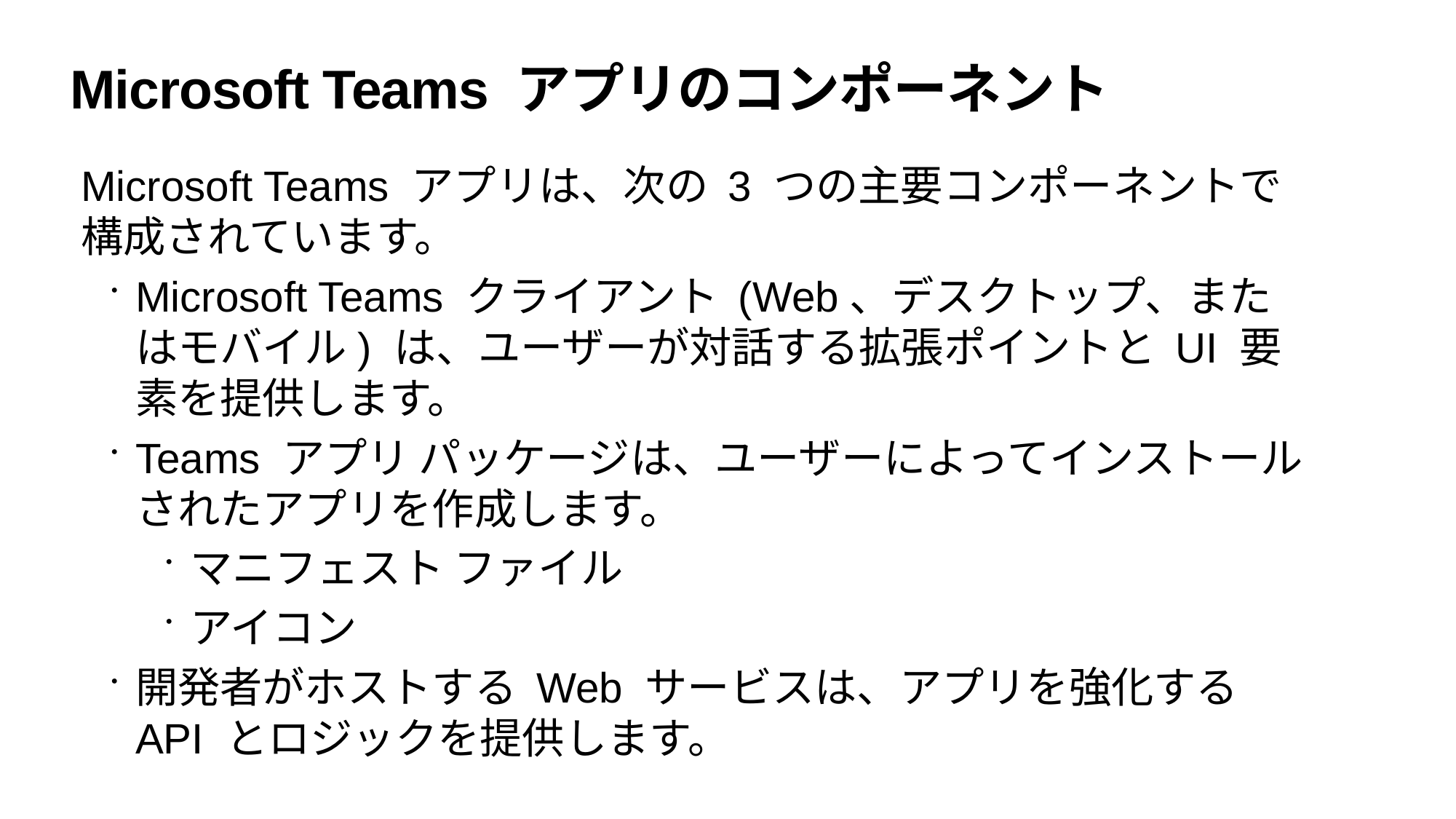

# Microsoft Teams アプリのコンポーネント
Microsoft Teams アプリは、次の 3 つの主要コンポーネントで構成されています。
Microsoft Teams クライアント (Web、デスクトップ、またはモバイル) は、ユーザーが対話する拡張ポイントと UI 要素を提供します。
Teams アプリ パッケージは、ユーザーによってインストールされたアプリを作成します。
マニフェスト ファイル
アイコン
開発者がホストする Web サービスは、アプリを強化する API とロジックを提供します。